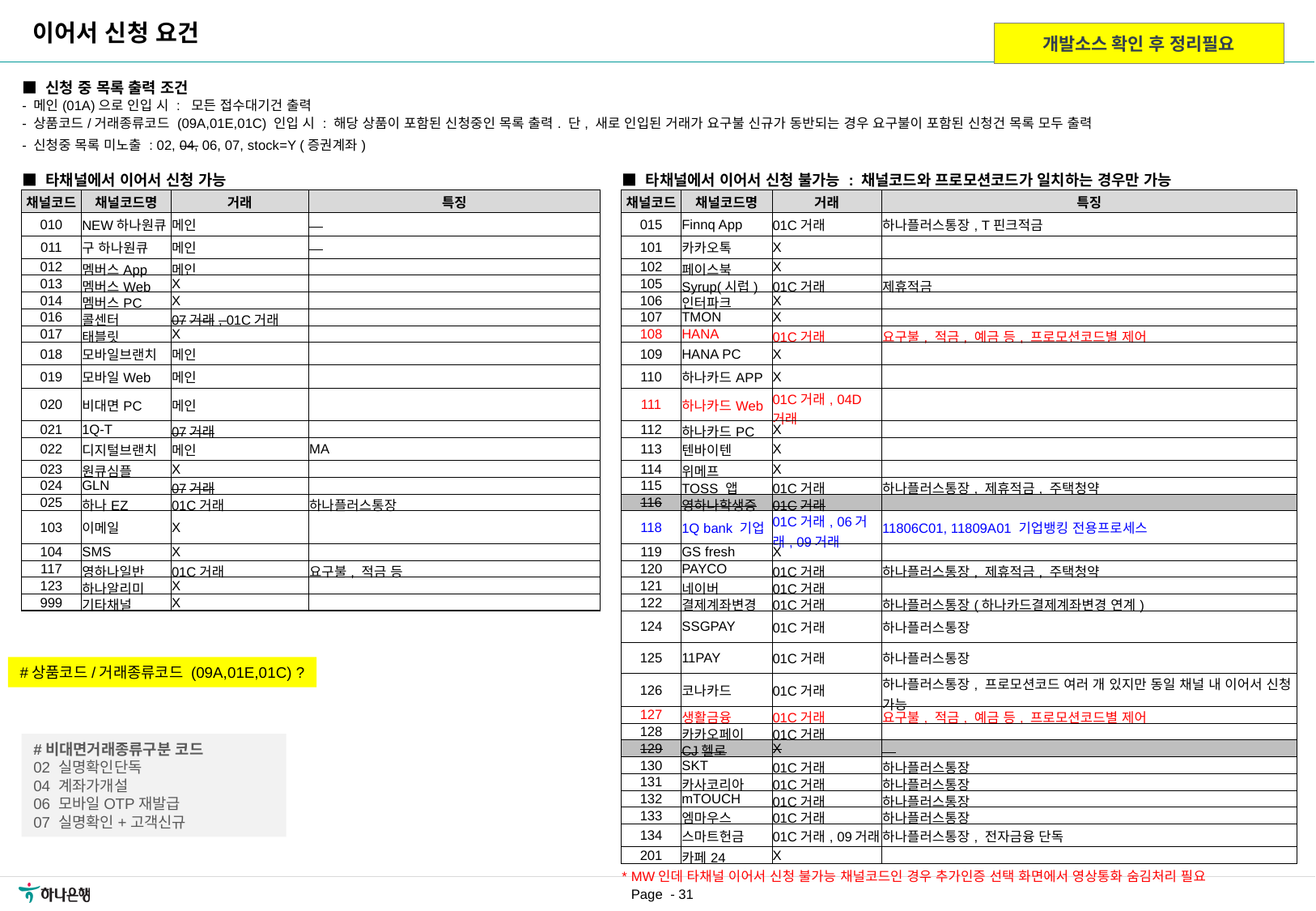

| 코드 | 비대면거래종류구분코드 |
| --- | --- |
| 00 | 제휴채널인입오류 \* |
| 01 | 전체거래 \* |
| 02 | 실명확인단독 \* |
| 03 | 비대면Partial |
| 04 | 계좌가개설 \* |
| 05 | T-OTP재발급 |
| 06 | 모바일OTP재발급 \* |
| 07 | 실명확인+고객신규 \* |
| 08 | HAI뱅킹신규 |
| 09 | 전자금융단독 \* |
| X1 | 신분증재촬영 \* |
| X2 | 영상통화실행 |
| X3 | 일반체크카드 |
| X4 | 학생증체크카드 |
| X5 | 청바G체크카드 |
이어서 신청 요건

개발소스 확인 후 정리필요
| ■ 신청 중 목록 출력 조건 |  |  |  |  |  |  |  |  |
| --- | --- | --- | --- | --- | --- | --- | --- | --- |
| - 메인(01A)으로 인입 시 : 모든 접수대기건 출력 |  |  |  |  |  |  |  |  |
| - 상품코드/거래종류코드 (09A,01E,01C) 인입 시 : 해당 상품이 포함된 신청중인 목록 출력. 단, 새로 인입된 거래가 요구불 신규가 동반되는 경우 요구불이 포함된 신청건 목록 모두 출력 |  |  |  |  |  |  |  |  |
| - 신청중 목록 미노출 : 02, 04, 06, 07, stock=Y (증권계좌) |  |  |  |  |  |  |  |  |
|  |  |  |  |  |  |  |  |  |
| ■ 타채널에서 이어서 신청 가능 |  |  |  |  | ■ 타채널에서 이어서 신청 불가능 : 채널코드와 프로모션코드가 일치하는 경우만 가능 |  |  |  |
| 채널코드 | 채널코드명 | 거래 | 특징 |  | 채널코드 | 채널코드명 | 거래 | 특징 |
| 010 | NEW하나원큐 | 메인 |  |  | 015 | Finnq App | 01C거래 | 하나플러스통장, T핀크적금 |
| 011 | 구 하나원큐 | 메인 |  |  | 101 | 카카오톡 | X |  |
| 012 | 멤버스App | 메인 |  |  | 102 | 페이스북 | X |  |
| 013 | 멤버스Web | X |  |  | 105 | Syrup(시럽) | 01C거래 | 제휴적금 |
| 014 | 멤버스PC | X |  |  | 106 | 인터파크 | X |  |
| 016 | 콜센터 | 07거래, 01C거래 |  |  | 107 | TMON | X |  |
| 017 | 태블릿 | X |  |  | 108 | HANA | 01C거래 | 요구불, 적금, 예금 등, 프로모션코드별 제어 |
| 018 | 모바일브랜치 | 메인 |  |  | 109 | HANA PC | X |  |
| 019 | 모바일Web | 메인 |  |  | 110 | 하나카드APP | X |  |
| 020 | 비대면PC | 메인 |  |  | 111 | 하나카드Web | 01C거래, 04D거래 |  |
| 021 | 1Q-T | 07거래 |  |  | 112 | 하나카드PC | X |  |
| 022 | 디지털브랜치 | 메인 | MA |  | 113 | 텐바이텐 | X |  |
| 023 | 원큐심플 | X |  |  | 114 | 위메프 | X |  |
| 024 | GLN | 07거래 |  |  | 115 | TOSS 앱 | 01C거래 | 하나플러스통장, 제휴적금, 주택청약 |
| 025 | 하나EZ | 01C거래 | 하나플러스통장 |  | 116 | 영하나학생증 | 01C거래 |  |
| 103 | 이메일 | X |  |  | 118 | 1Q bank 기업 | 01C거래, 06거래, 09거래 | 11806C01, 11809A01 기업뱅킹 전용프로세스 |
| 104 | SMS | X |  |  | 119 | GS fresh | X |  |
| 117 | 영하나일반 | 01C거래 | 요구불, 적금 등 |  | 120 | PAYCO | 01C거래 | 하나플러스통장, 제휴적금, 주택청약 |
| 123 | 하나알리미 | X |  |  | 121 | 네이버 | 01C거래 |  |
| 999 | 기타채널 | X |  |  | 122 | 결제계좌변경 | 01C거래 | 하나플러스통장(하나카드결제계좌변경 연계) |
|  |  |  |  |  | 124 | SSGPAY | 01C거래 | 하나플러스통장 |
|  |  |  |  |  | 125 | 11PAY | 01C거래 | 하나플러스통장 |
|  |  |  |  |  | 126 | 코나카드 | 01C거래 | 하나플러스통장, 프로모션코드 여러 개 있지만 동일 채널 내 이어서 신청 가능 |
|  |  |  |  |  | 127 | 생활금융 | 01C거래 | 요구불, 적금, 예금 등, 프로모션코드별 제어 |
|  |  |  |  |  | 128 | 카카오페이 | 01C거래 |  |
|  |  |  |  |  | 129 | CJ헬로 | X |  |
|  |  |  |  |  | 130 | SKT | 01C거래 | 하나플러스통장 |
|  |  |  |  |  | 131 | 카사코리아 | 01C거래 | 하나플러스통장 |
|  |  |  |  |  | 132 | mTOUCH | 01C거래 | 하나플러스통장 |
|  |  |  |  |  | 133 | 엠마우스 | 01C거래 | 하나플러스통장 |
|  |  |  |  |  | 134 | 스마트헌금 | 01C거래, 09거래 | 하나플러스통장, 전자금융 단독 |
|  |  |  |  |  | 201 | 카페24 | X |  |
|  |  |  |  |  | \* MW인데 타채널 이어서 신청 불가능 채널코드인 경우 추가인증 선택 화면에서 영상통화 숨김처리 필요 |  |  |  |
#상품코드/거래종류코드 (09A,01E,01C) ?
#비대면거래종류구분 코드
02 실명확인단독
04 계좌가개설
06 모바일OTP재발급
07 실명확인+고객신규